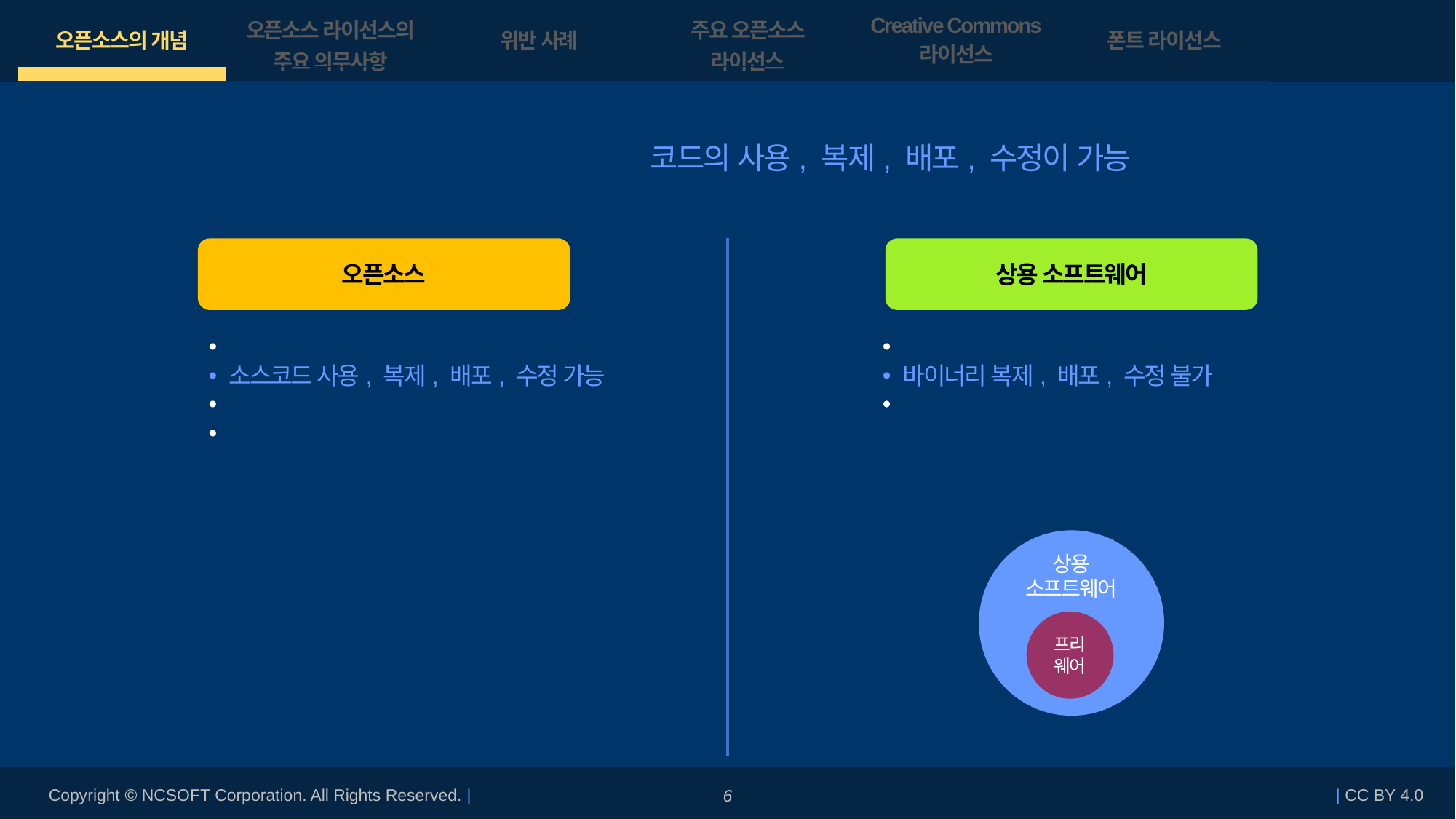

| 오픈소스의 개념 | 오픈소스 라이선스의 주요 의무사항 | 위반 사례 | 주요 오픈소스 라이선스 | Creative Commons 라이선스 | 폰트 라이선스 |
| --- | --- | --- | --- | --- | --- |
|  |  |  |  |  |  |
오픈소스는 소스코드가 제공되므로 코드의 사용, 복제, 배포, 수정이 가능합니다.
오픈소스
상용 소프트웨어
소스코드(Source Code) 제공
소스코드 사용, 복제, 배포, 수정 가능
프리웨어는 오픈소스가 아님
기술 지원을 받기 위해 비용을 지불하기도 함
대부분 실행파일(Binary)만 제공
바이너리 복제, 배포, 수정 불가
프리웨어는 상용 소프트웨어 중에서 무료로
사용할 수 있는 소프트웨어임
상용
소프트웨어

프리
웨어